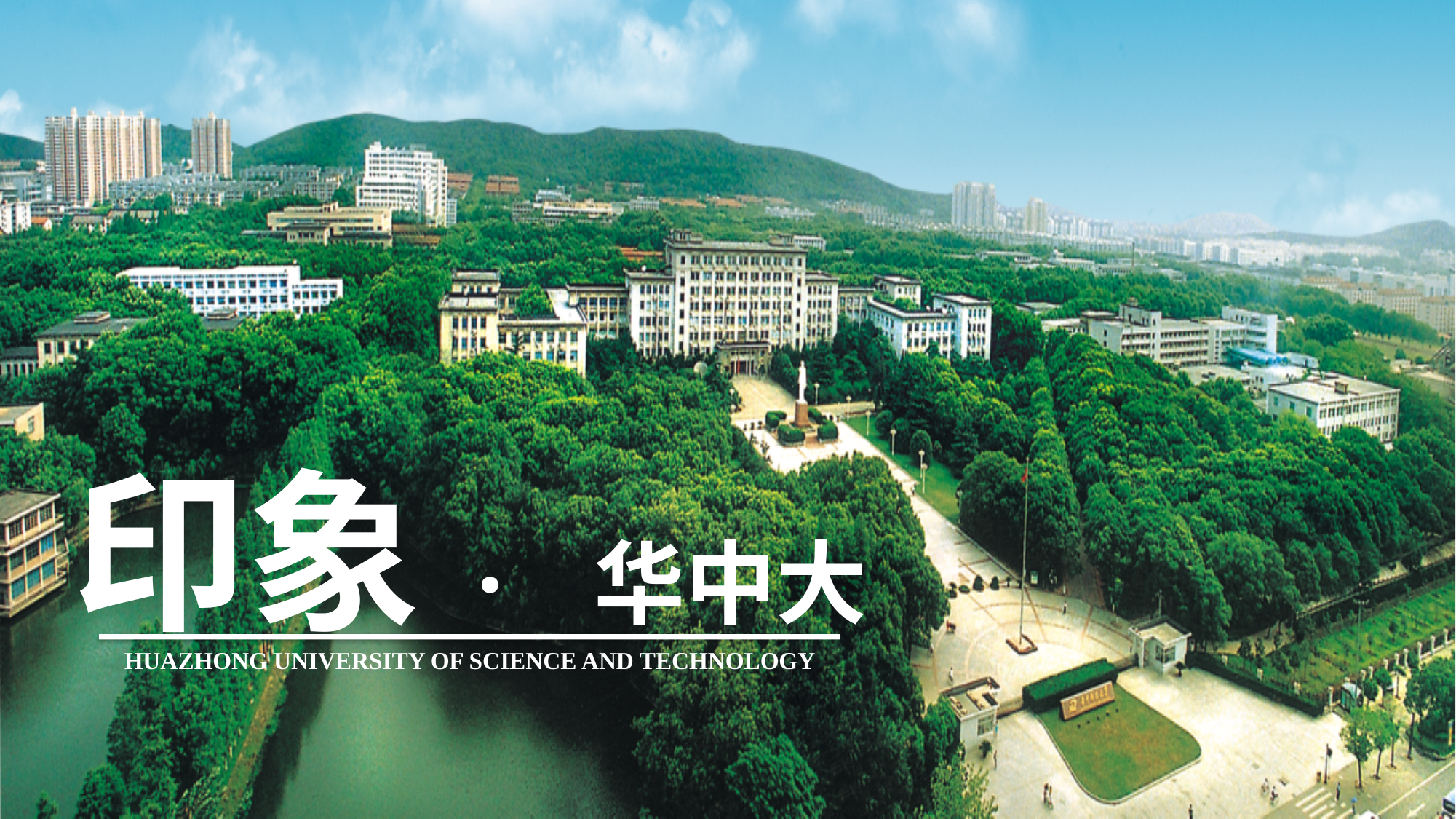

印象· 华中大

HUAZHONG UNIVERSITY OF SCIENCE AND TECHNOLOGY